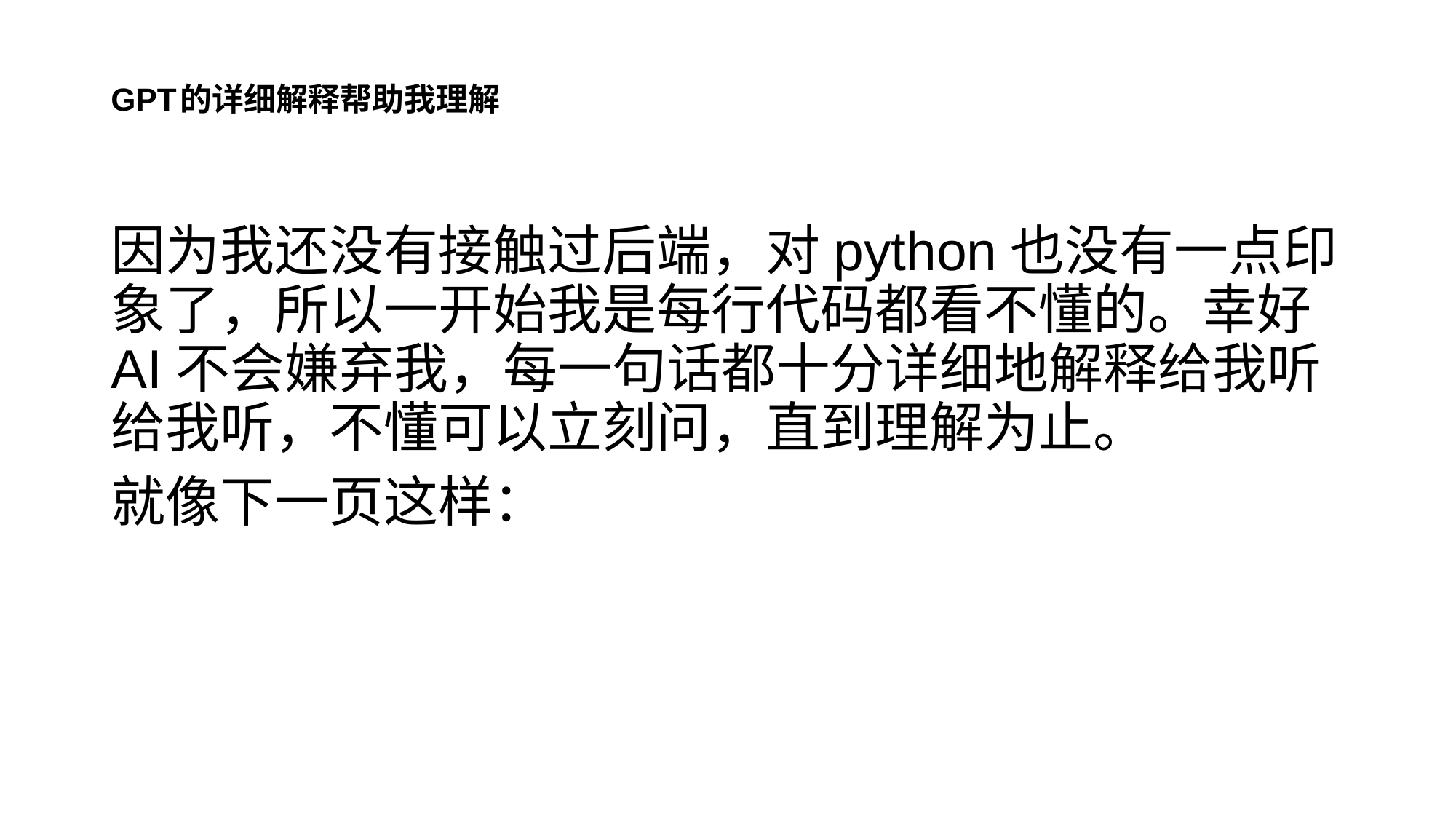

# GPT的详细解释帮助我理解
因为我还没有接触过后端，对python也没有一点印象了，所以一开始我是每行代码都看不懂的。幸好AI不会嫌弃我，每一句话都十分详细地解释给我听给我听，不懂可以立刻问，直到理解为止。
就像下一页这样：